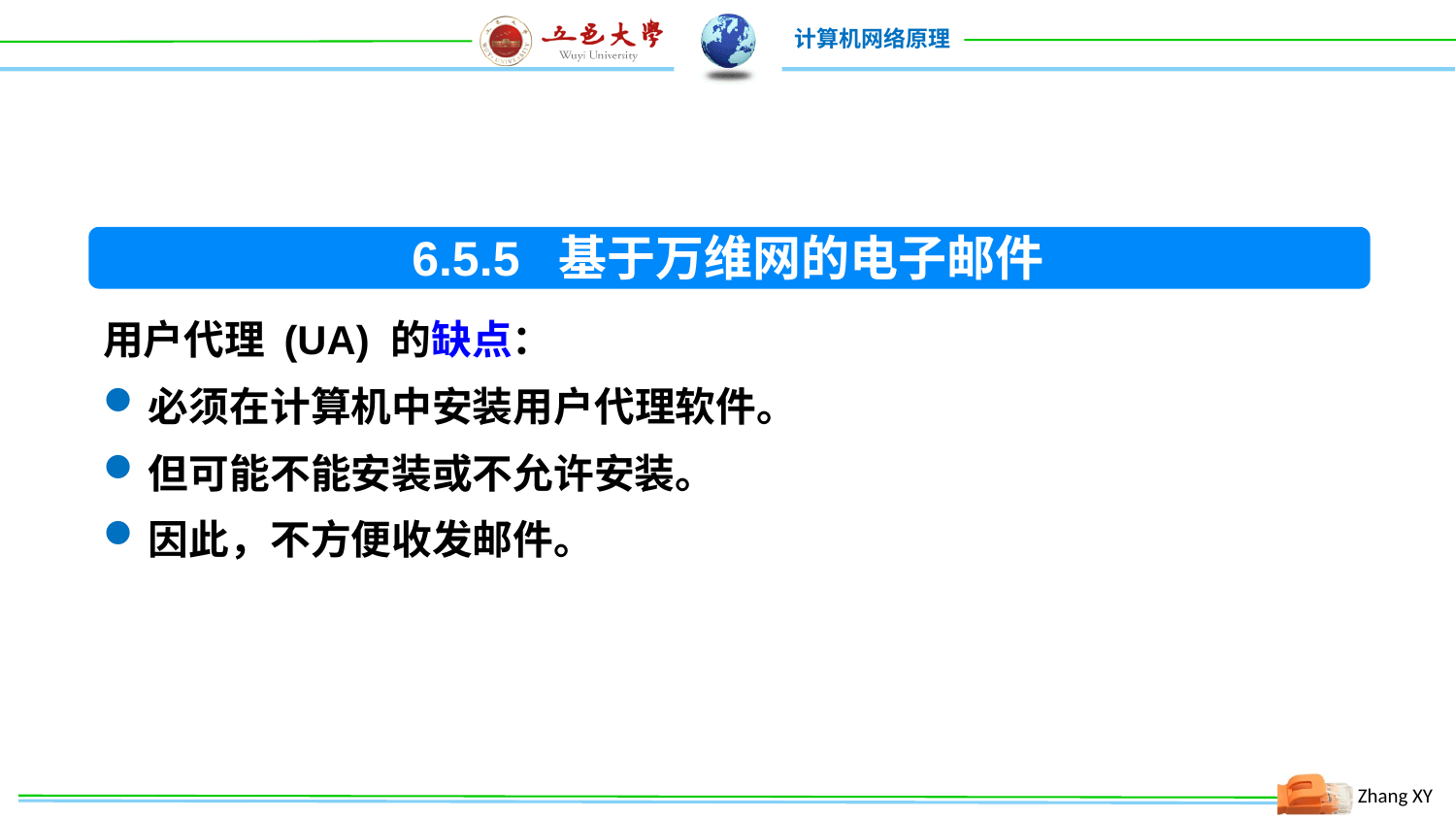

6.5.5  基于万维网的电子邮件

用户代理 (UA) 的缺点：
必须在计算机中安装用户代理软件。
但可能不能安装或不允许安装。
因此，不方便收发邮件。